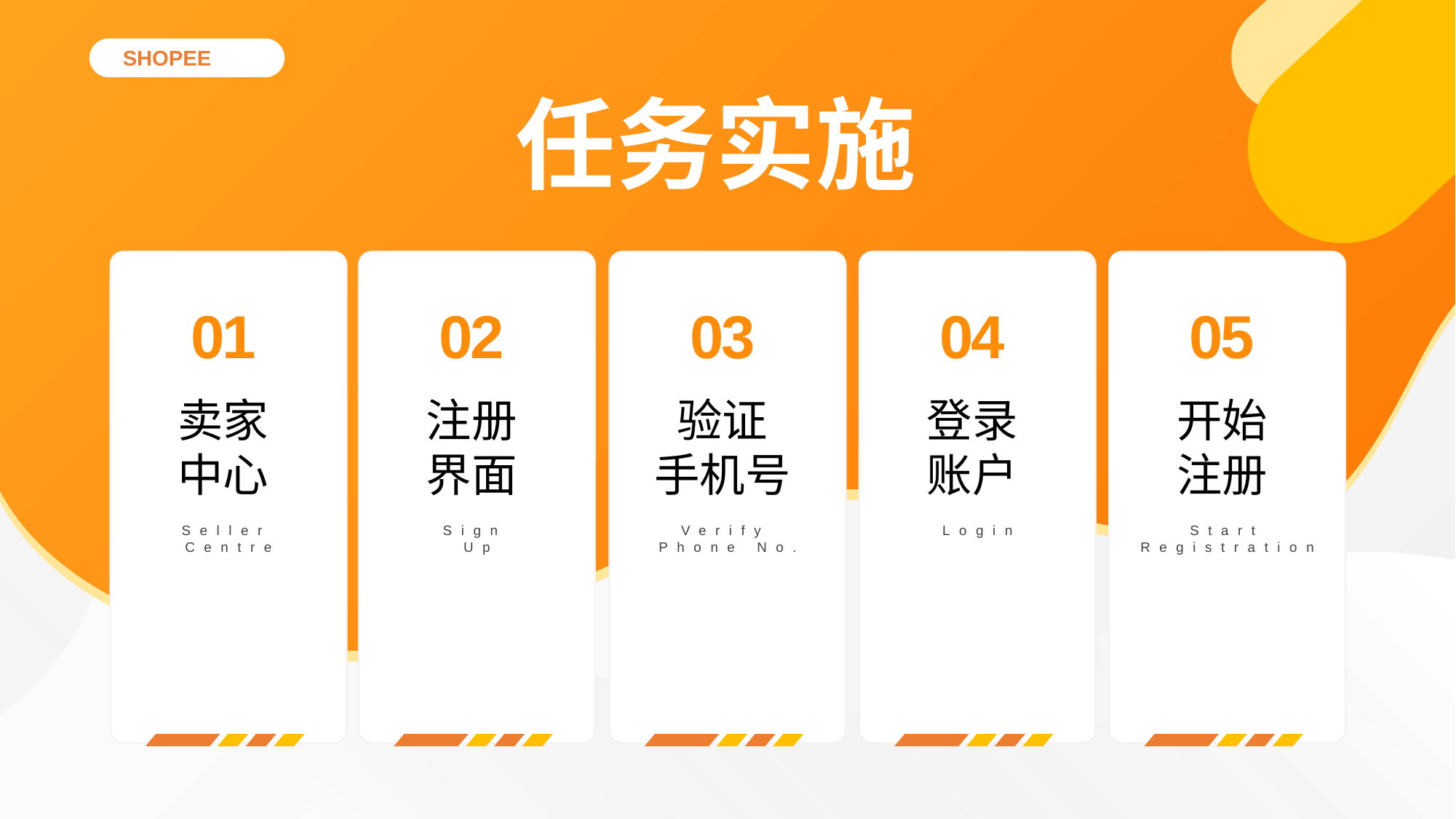

SHOPEE
任务实施

01
02
03
04
05
卖家
中心
注册
界面
验证
手机号
登录
账户
开始
注册
Seller
Centre
Sign
Up
Verify
Phone No.
Login
Start Registration